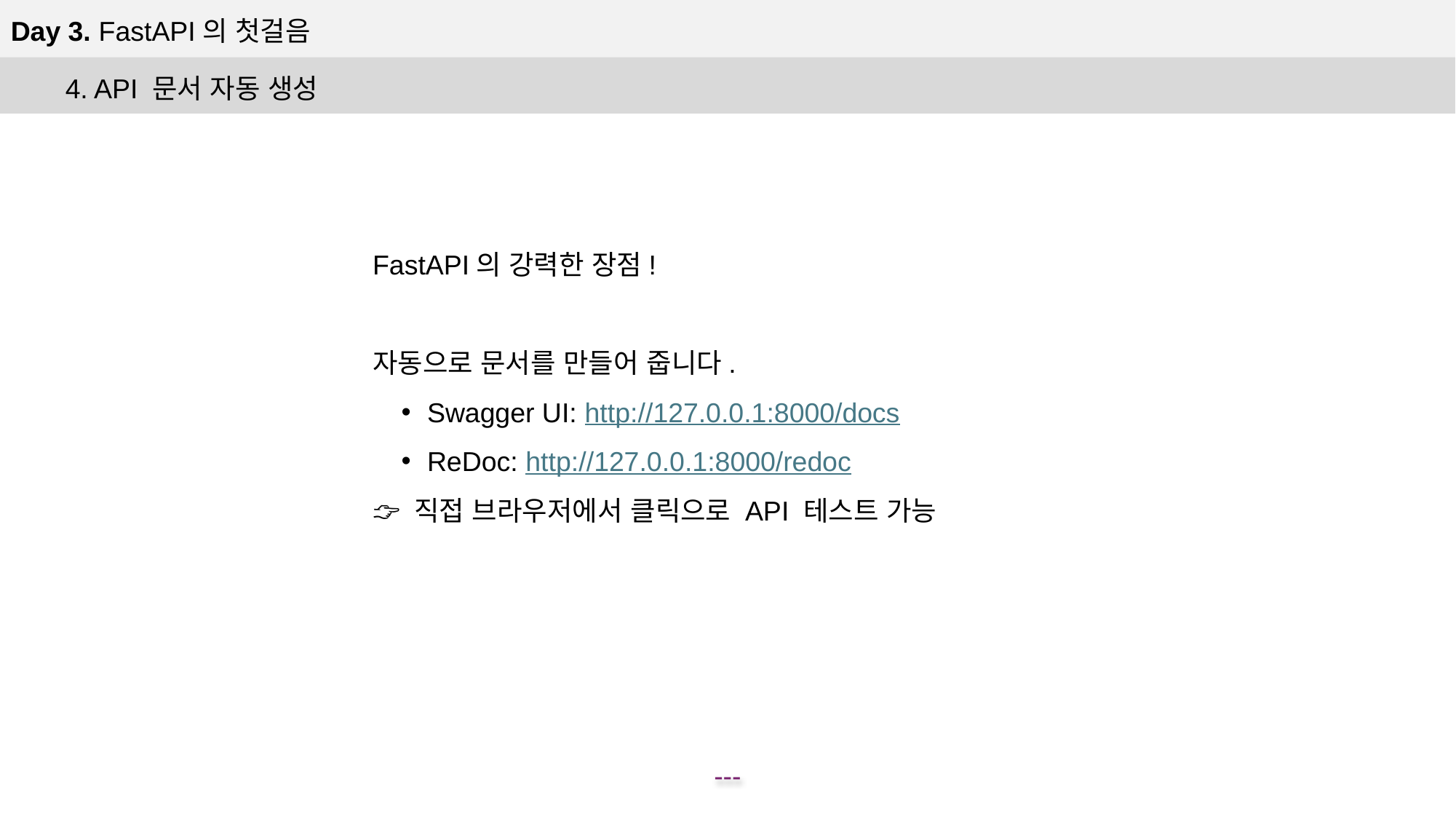

Day 3. FastAPI의 첫걸음
4. API 문서 자동 생성
FastAPI의 강력한 장점!
자동으로 문서를 만들어 줍니다.
Swagger UI: http://127.0.0.1:8000/docs
ReDoc: http://127.0.0.1:8000/redoc
👉 직접 브라우저에서 클릭으로 API 테스트 가능
---